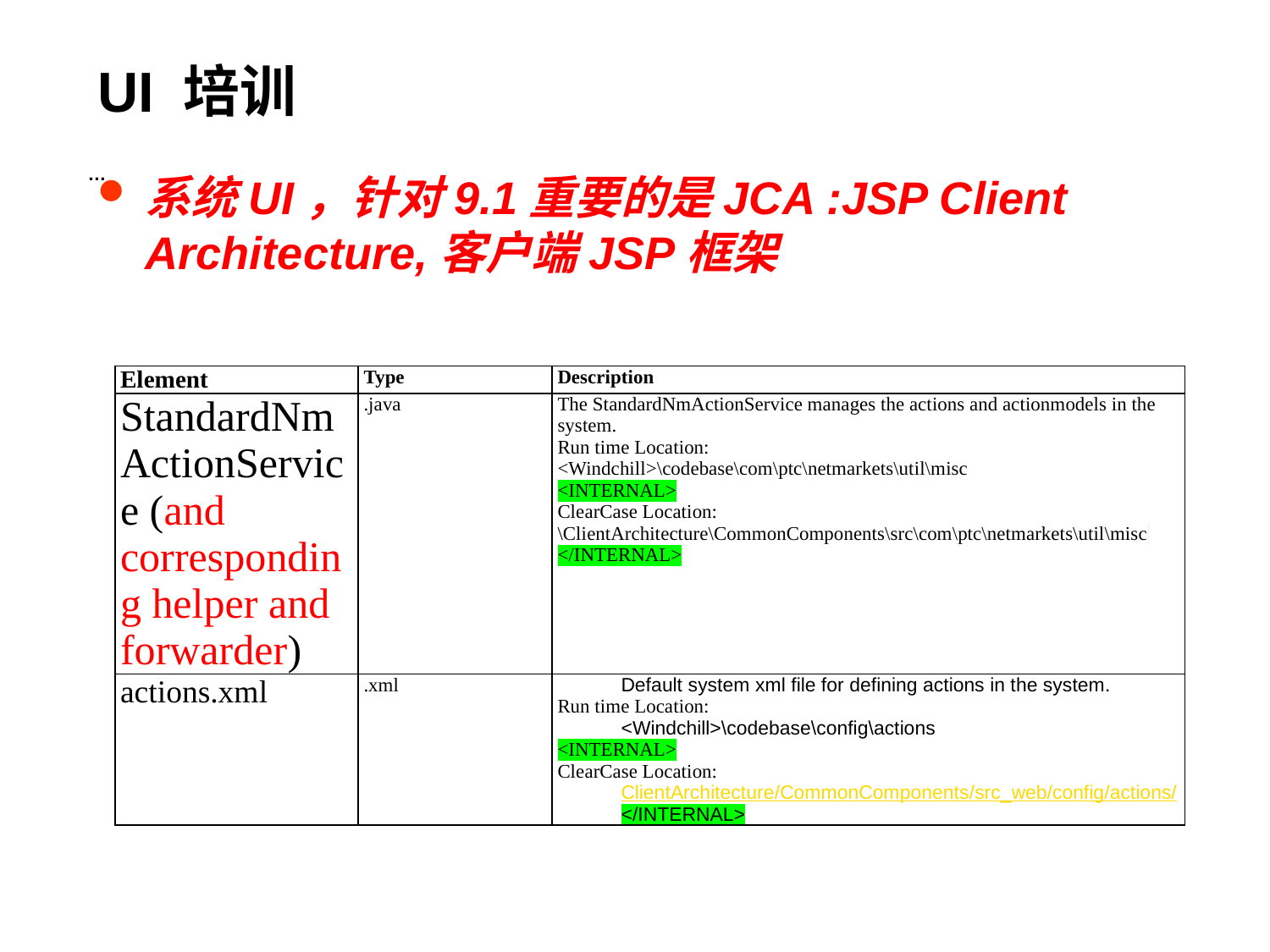

# UI 培训
…

系统UI，针对9.1重要的是JCA :JSP Client Architecture,客户端JSP框架

| Element | Type | Description |
| --- | --- | --- |
| StandardNmActionService (and corresponding helper and forwarder) | .java | The StandardNmActionService manages the actions and actionmodels in the system. Run time Location: <Windchill>\codebase\com\ptc\netmarkets\util\misc <INTERNAL> ClearCase Location: \ClientArchitecture\CommonComponents\src\com\ptc\netmarkets\util\misc </INTERNAL> |
| actions.xml | .xml | Default system xml file for defining actions in the system. Run time Location: <Windchill>\codebase\config\actions <INTERNAL> ClearCase Location: ClientArchitecture/CommonComponents/src\_web/config/actions/ </INTERNAL> |